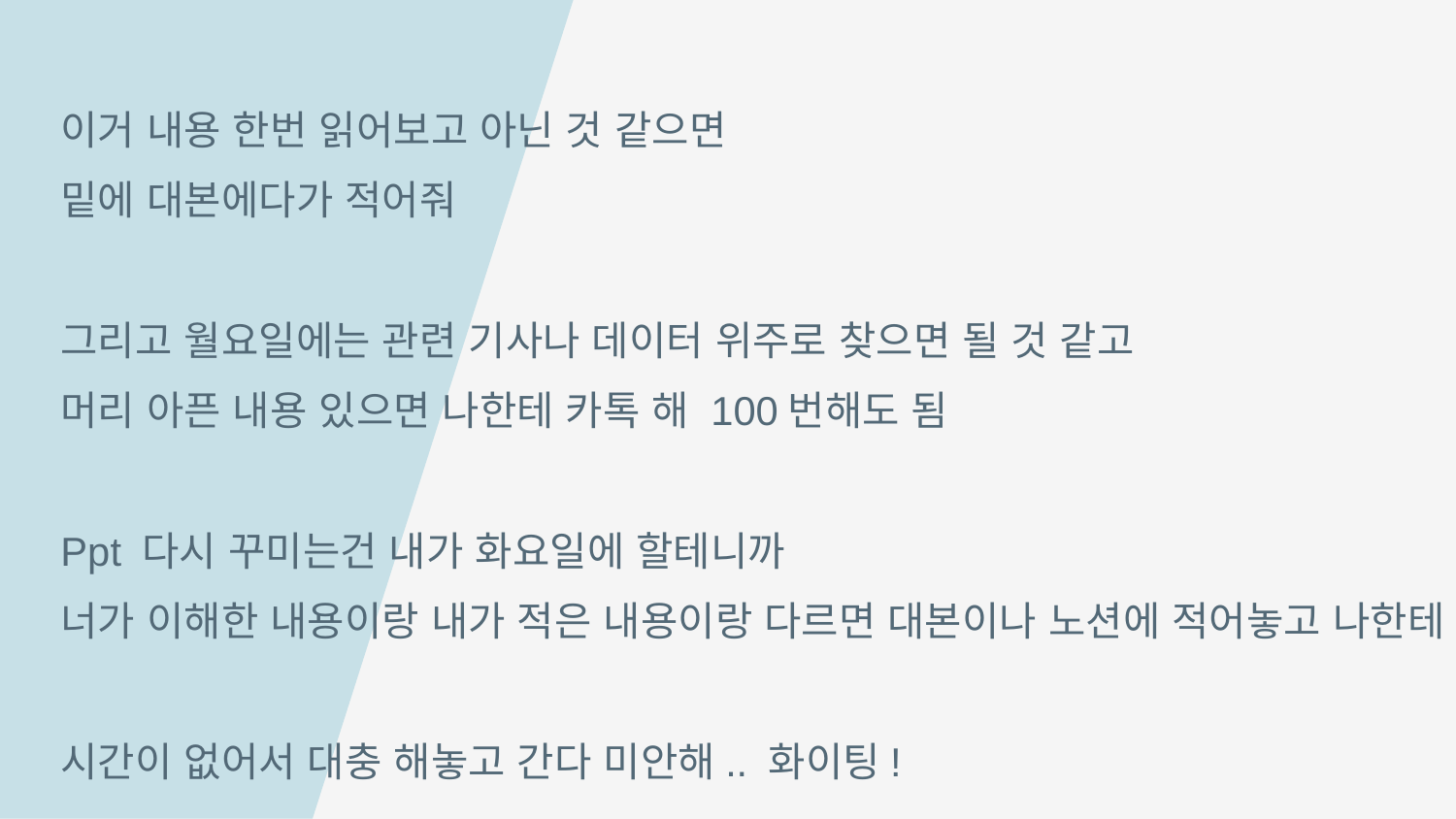

이거 내용 한번 읽어보고 아닌 것 같으면
밑에 대본에다가 적어줘

그리고 월요일에는 관련 기사나 데이터 위주로 찾으면 될 것 같고
머리 아픈 내용 있으면 나한테 카톡 해 100번해도 됨

Ppt 다시 꾸미는건 내가 화요일에 할테니까
너가 이해한 내용이랑 내가 적은 내용이랑 다르면 대본이나 노션에 적어놓고 나한테 알려줘!!

시간이 없어서 대충 해놓고 간다 미안해.. 화이팅!